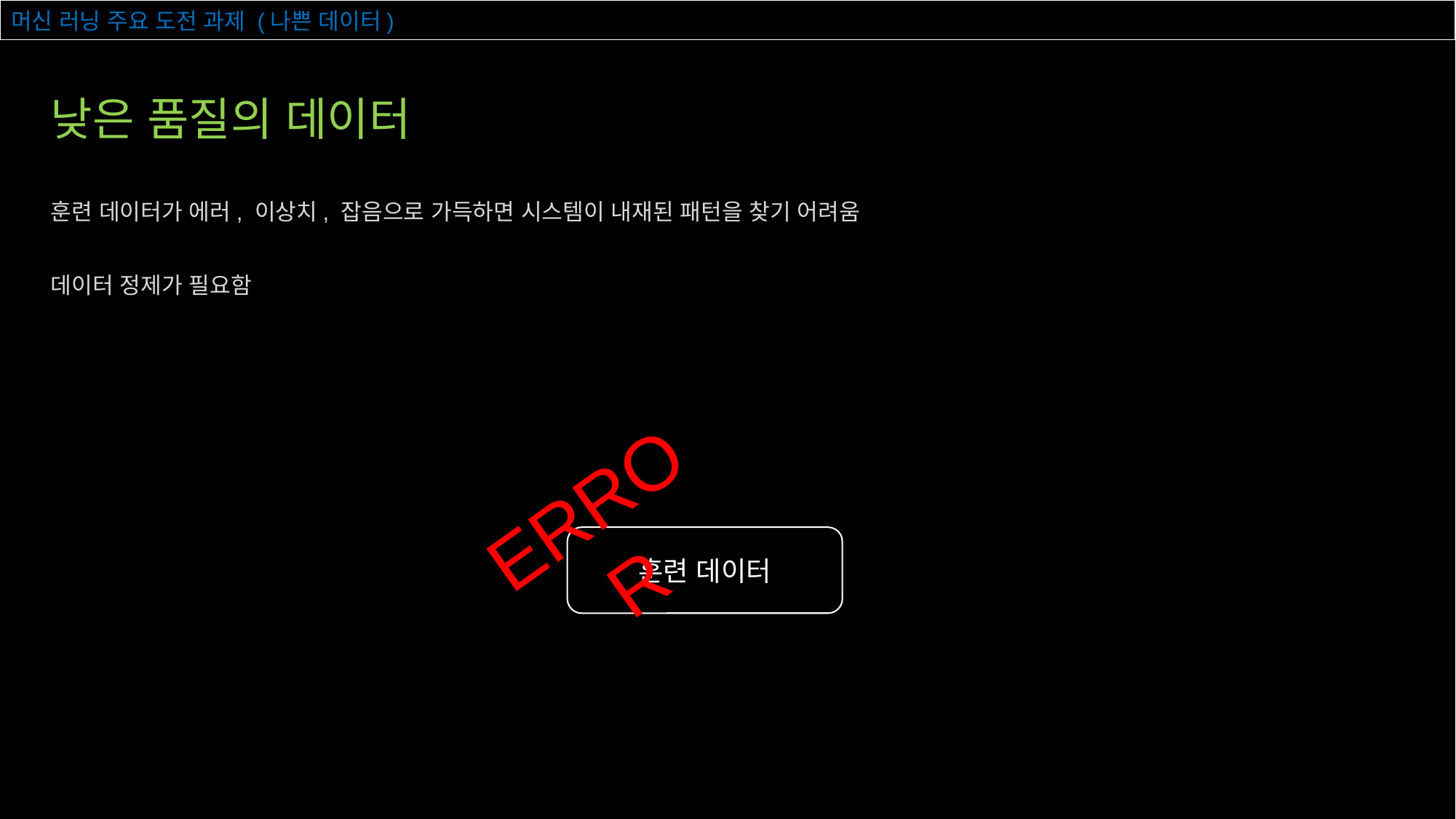

# 머신 러닝 주요 도전 과제 (나쁜 데이터)
낮은 품질의 데이터

훈련 데이터가 에러, 이상치, 잡음으로 가득하면 시스템이 내재된 패턴을 찾기 어려움
데이터 정제가 필요함
ERROR
훈련 데이터